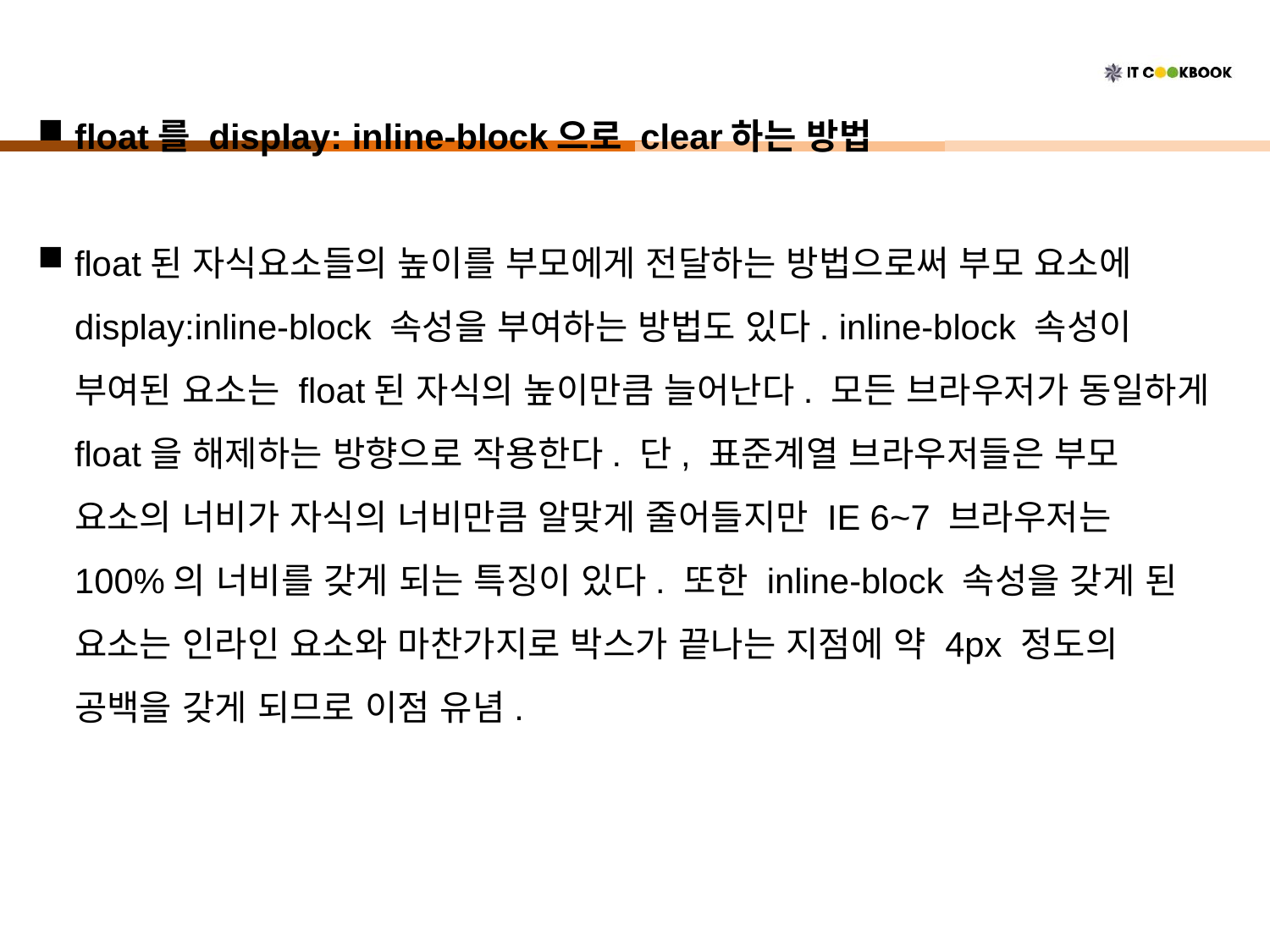

#
float를 display: inline-block으로 clear하는 방법

float된 자식요소들의 높이를 부모에게 전달하는 방법으로써 부모 요소에 display:inline-block 속성을 부여하는 방법도 있다. inline-block 속성이 부여된 요소는 float된 자식의 높이만큼 늘어난다. 모든 브라우저가 동일하게 float을 해제하는 방향으로 작용한다. 단, 표준계열 브라우저들은 부모 요소의 너비가 자식의 너비만큼 알맞게 줄어들지만 IE 6~7 브라우저는 100%의 너비를 갖게 되는 특징이 있다. 또한 inline-block 속성을 갖게 된 요소는 인라인 요소와 마찬가지로 박스가 끝나는 지점에 약 4px 정도의 공백을 갖게 되므로 이점 유념.